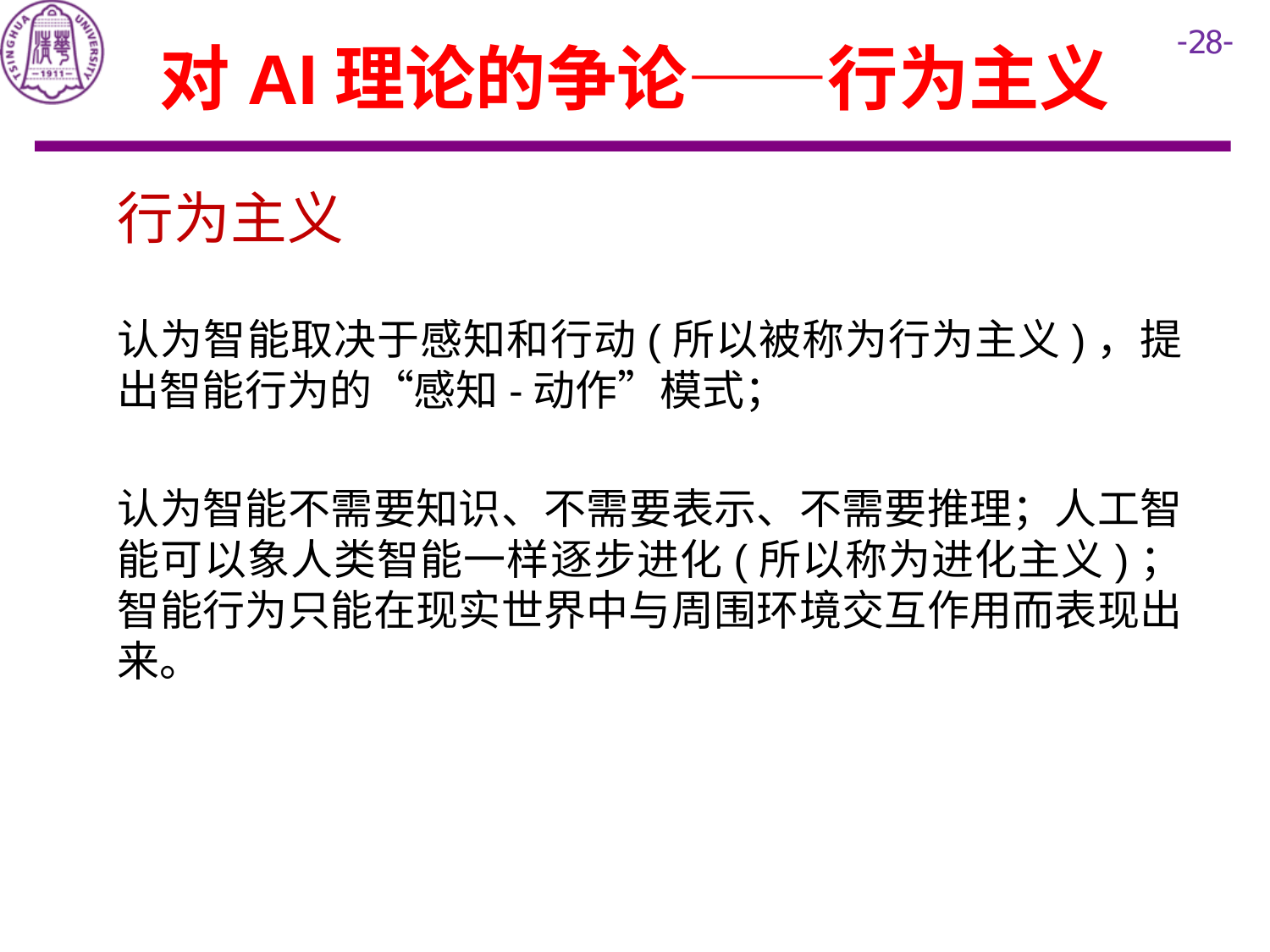

# 对AI理论的争论——行为主义
行为主义
认为智能取决于感知和行动(所以被称为行为主义)，提出智能行为的“感知-动作”模式；

认为智能不需要知识、不需要表示、不需要推理；人工智能可以象人类智能一样逐步进化(所以称为进化主义)；智能行为只能在现实世界中与周围环境交互作用而表现出来。

28